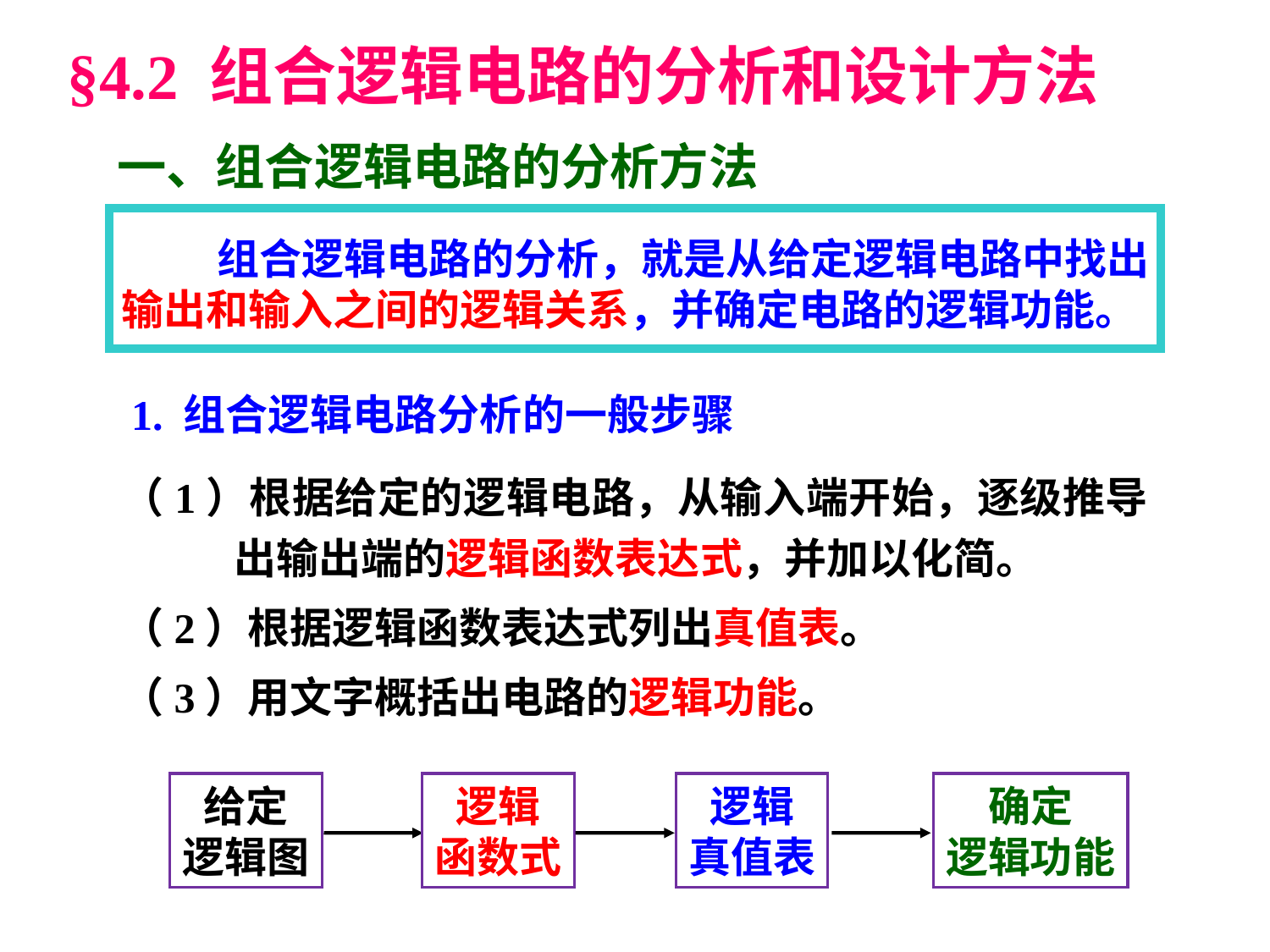

§4.2 组合逻辑电路的分析和设计方法
一、组合逻辑电路的分析方法

         组合逻辑电路的分析，就是从给定逻辑电路中找出输出和输入之间的逻辑关系，并确定电路的逻辑功能。
1. 组合逻辑电路分析的一般步骤
（1）根据给定的逻辑电路，从输入端开始，逐级推导出输出端的逻辑函数表达式，并加以化简。
（2）根据逻辑函数表达式列出真值表。
（3）用文字概括出电路的逻辑功能。
给定
逻辑图
逻辑
函数式
逻辑
真值表
确定
逻辑功能